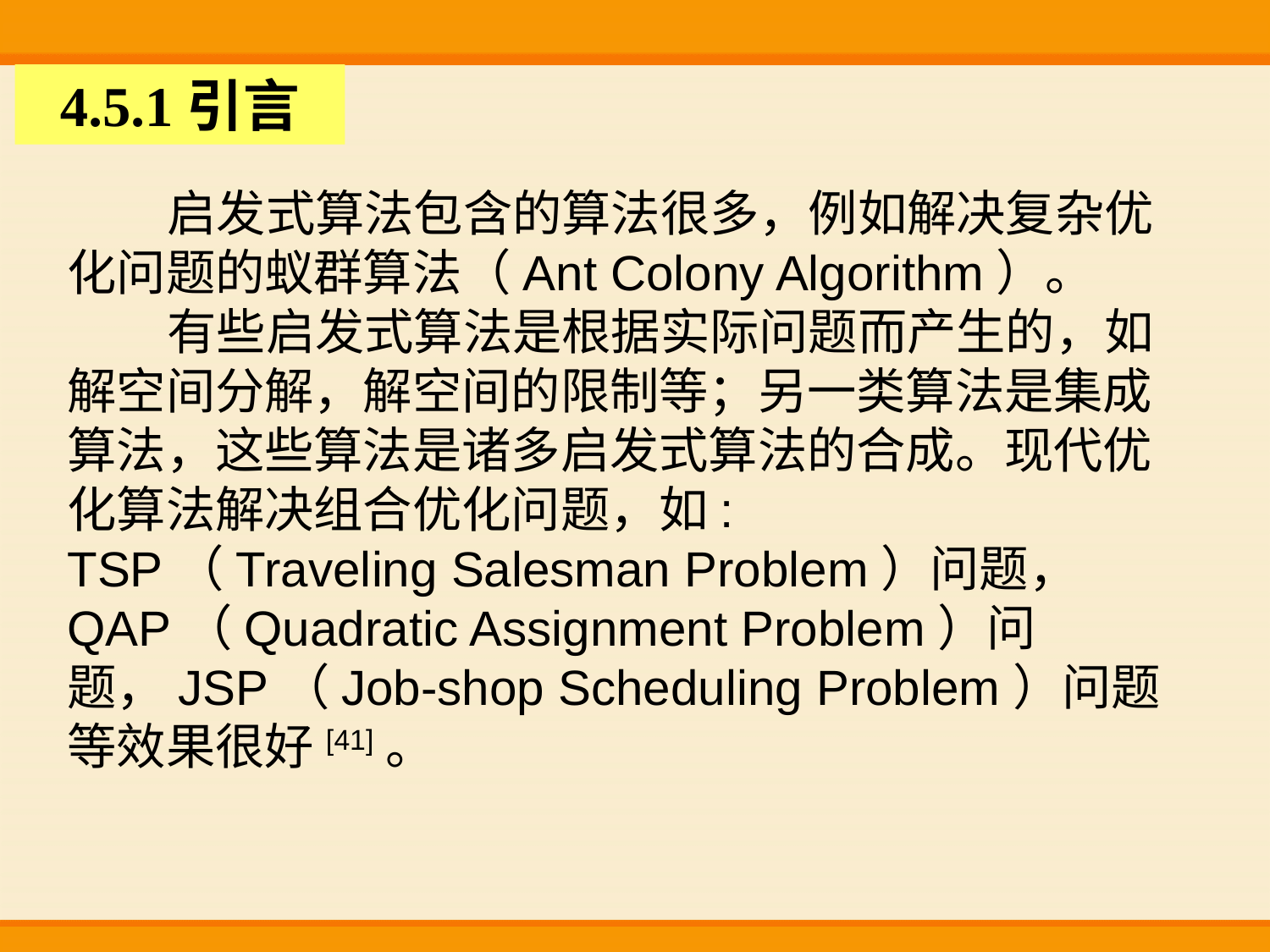

4.5.1引言
启发式算法包含的算法很多，例如解决复杂优化问题的蚁群算法（Ant Colony Algorithm）。
有些启发式算法是根据实际问题而产生的，如解空间分解，解空间的限制等；另一类算法是集成算法，这些算法是诸多启发式算法的合成。现代优化算法解决组合优化问题，如:                            TSP（Traveling Salesman Problem）问题，    QAP（Quadratic Assignment Problem）问题，JSP（Job-shop Scheduling Problem）问题等效果很好[41]。